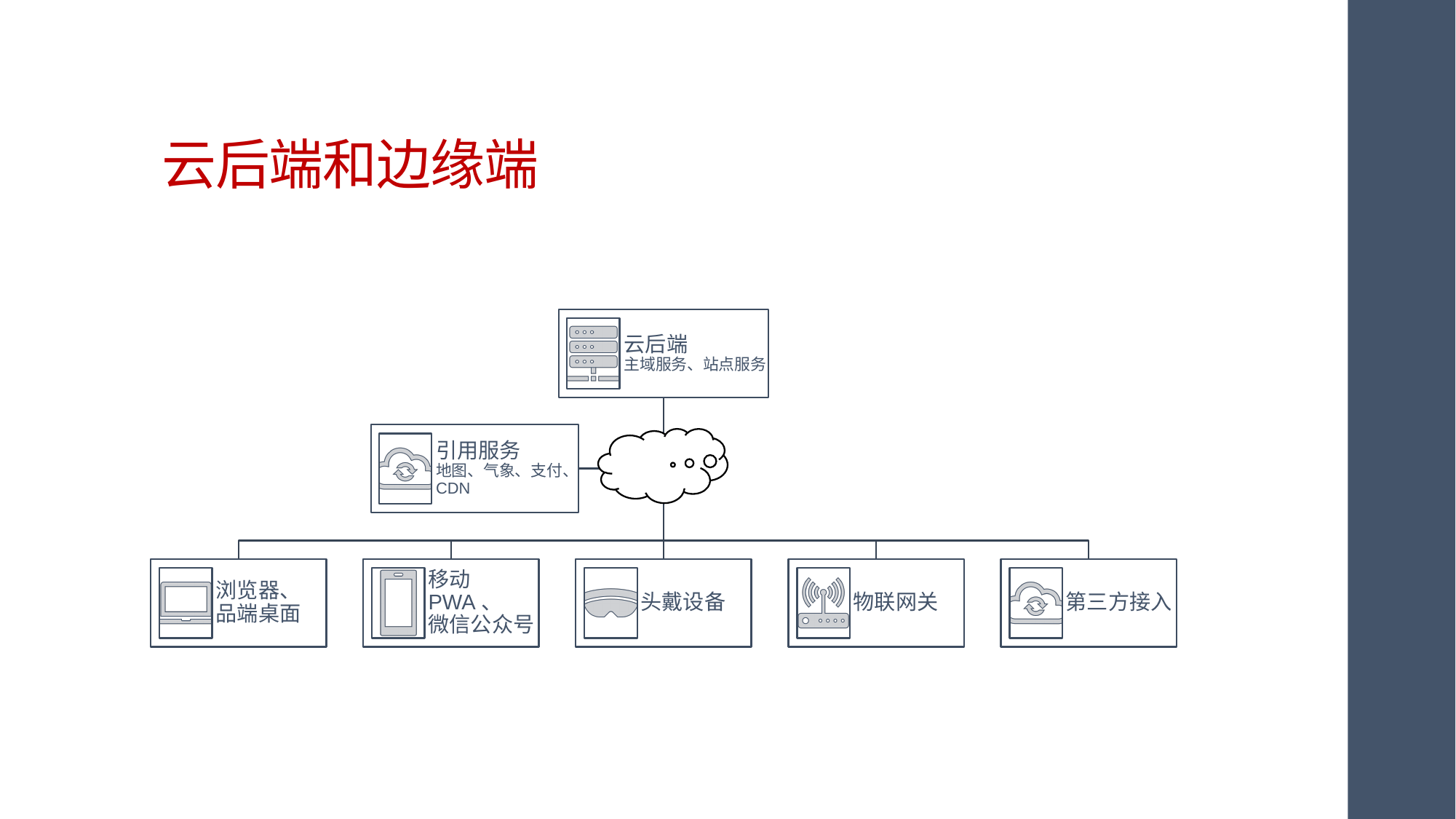

# 云后端和边缘端
云后端
主域服务、站点服务
浏览器、
品端桌面
移动PWA、
微信公众号
头戴设备
物联网关
第三方接入
引用服务
地图、气象、支付、CDN